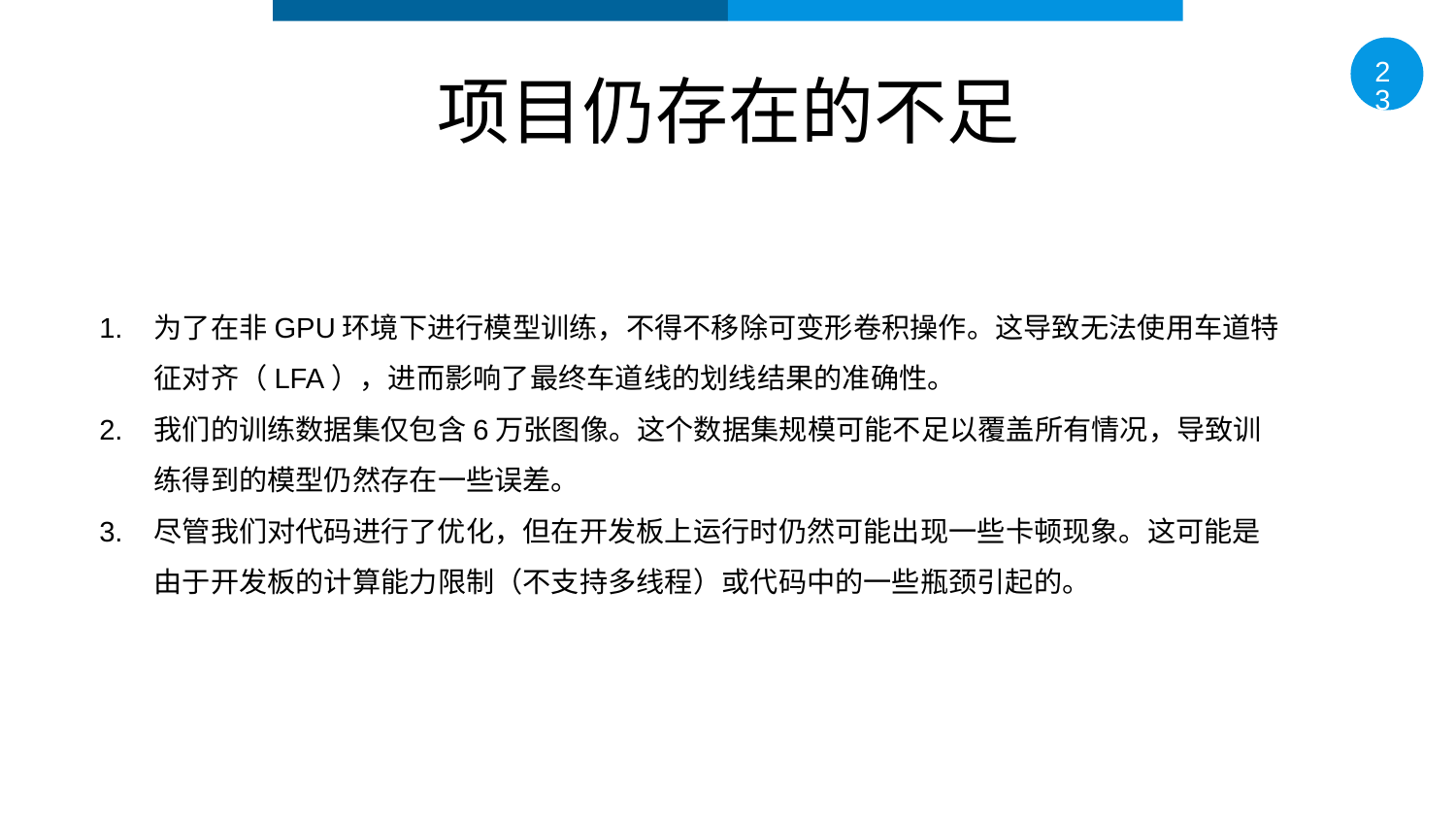

23
项目仍存在的不足

为了在非GPU环境下进行模型训练，不得不移除可变形卷积操作。这导致无法使用车道特征对齐（LFA），进而影响了最终车道线的划线结果的准确性。
我们的训练数据集仅包含6万张图像。这个数据集规模可能不足以覆盖所有情况，导致训练得到的模型仍然存在一些误差。
尽管我们对代码进行了优化，但在开发板上运行时仍然可能出现一些卡顿现象。这可能是由于开发板的计算能力限制（不支持多线程）或代码中的一些瓶颈引起的。